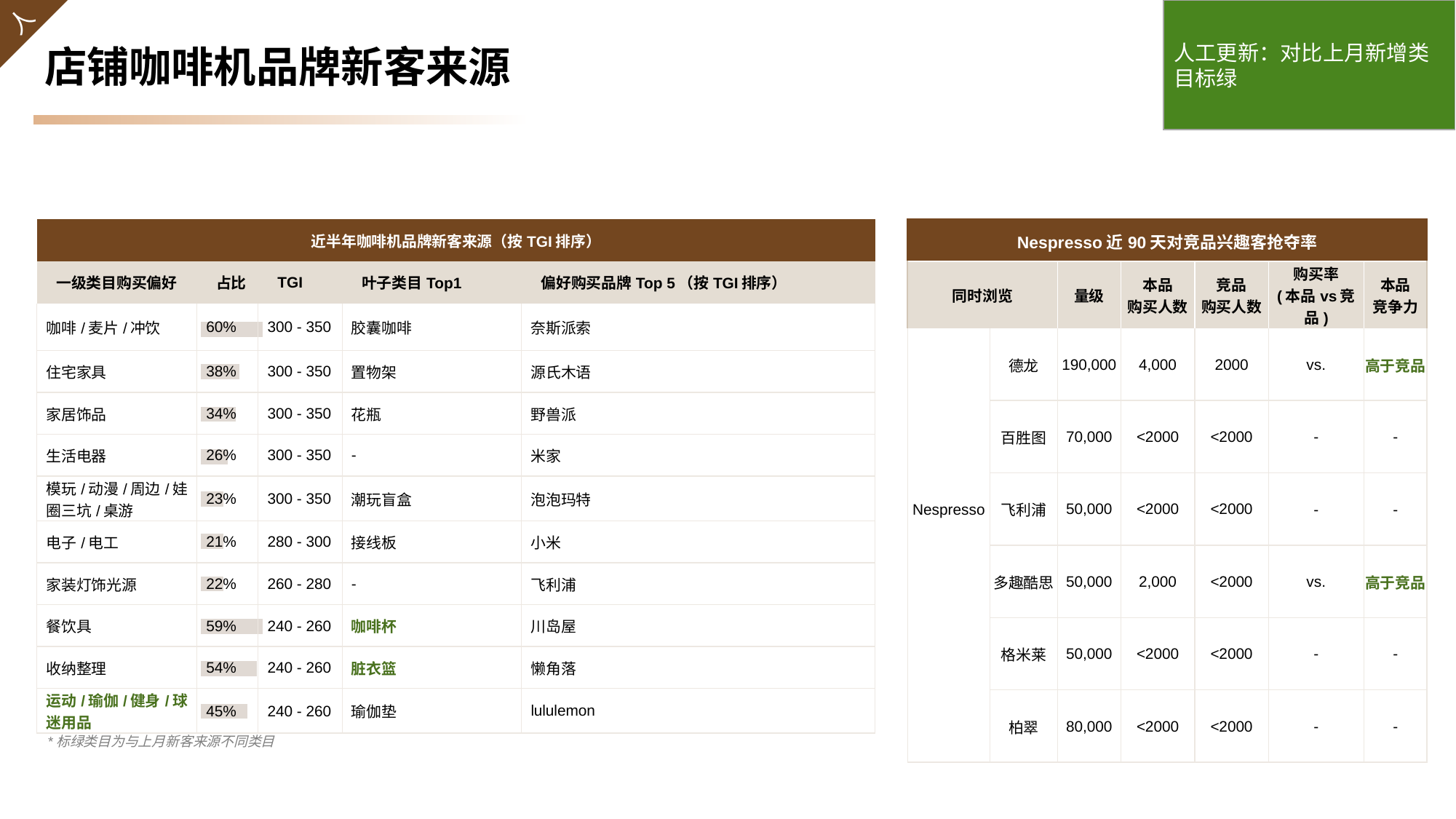

人工更新：对比上月新增类目标绿
# 店铺咖啡机品牌新客来源

| 近半年咖啡机品牌新客来源（按TGI排序） |  |  |  |  |
| --- | --- | --- | --- | --- |
| 一级类目购买偏好 | 占比 | TGI | 叶子类目Top1 | 偏好购买品牌Top 5（按TGI排序） |
| 咖啡/麦片/冲饮 | 60% | 300 - 350 | 胶囊咖啡 | 奈斯派索 |
| 住宅家具 | 38% | 300 - 350 | 置物架 | 源氏木语 |
| 家居饰品 | 34% | 300 - 350 | 花瓶 | 野兽派 |
| 生活电器 | 26% | 300 - 350 | - | 米家 |
| 模玩/动漫/周边/娃圈三坑/桌游 | 23% | 300 - 350 | 潮玩盲盒 | 泡泡玛特 |
| 电子/电工 | 21% | 280 - 300 | 接线板 | 小米 |
| 家装灯饰光源 | 22% | 260 - 280 | - | 飞利浦 |
| 餐饮具 | 59% | 240 - 260 | 咖啡杯 | 川岛屋 |
| 收纳整理 | 54% | 240 - 260 | 脏衣篮 | 懒角落 |
| 运动/瑜伽/健身/球迷用品 | 45% | 240 - 260 | 瑜伽垫 | lululemon |
| Nespresso近90天对竞品兴趣客抢夺率 |  |  |  |  |  |  |
| --- | --- | --- | --- | --- | --- | --- |
| 同时浏览 |  | 量级 | 本品 购买人数 | 竞品 购买人数 | 购买率 (本品vs竞品) | 本品 竞争力 |
| Nespresso | 德龙 | 190,000 | 4,000 | 2000 | vs. | 高于竞品 |
|  | 百胜图 | 70,000 | <2000 | <2000 | - | - |
|  | 飞利浦 | 50,000 | <2000 | <2000 | - | - |
|  | 多趣酷思 | 50,000 | 2,000 | <2000 | vs. | 高于竞品 |
|  | 格米莱 | 50,000 | <2000 | <2000 | - | - |
|  | 柏翠 | 80,000 | <2000 | <2000 | - | - |

### Chart

| Category | 占比 |
|---|---|
| 咖啡/麦片/冲饮 | 0.6 |
| 住宅家具 | 0.37 |
| 家居饰品 | 0.34 |
| 生活电器 | 0.26 |
| 模玩/动漫/周边/娃圈三坑/桌游 | 0.22 |
| 电子/电工 | 0.22 |
| 家装灯饰光源 | 0.22 |
| 餐饮具 | 0.6 |
| 收纳整理 | 0.54 |
| 运动/瑜伽/健身/球迷用品 | 0.45 |
*标绿类目为与上月新客来源不同类目